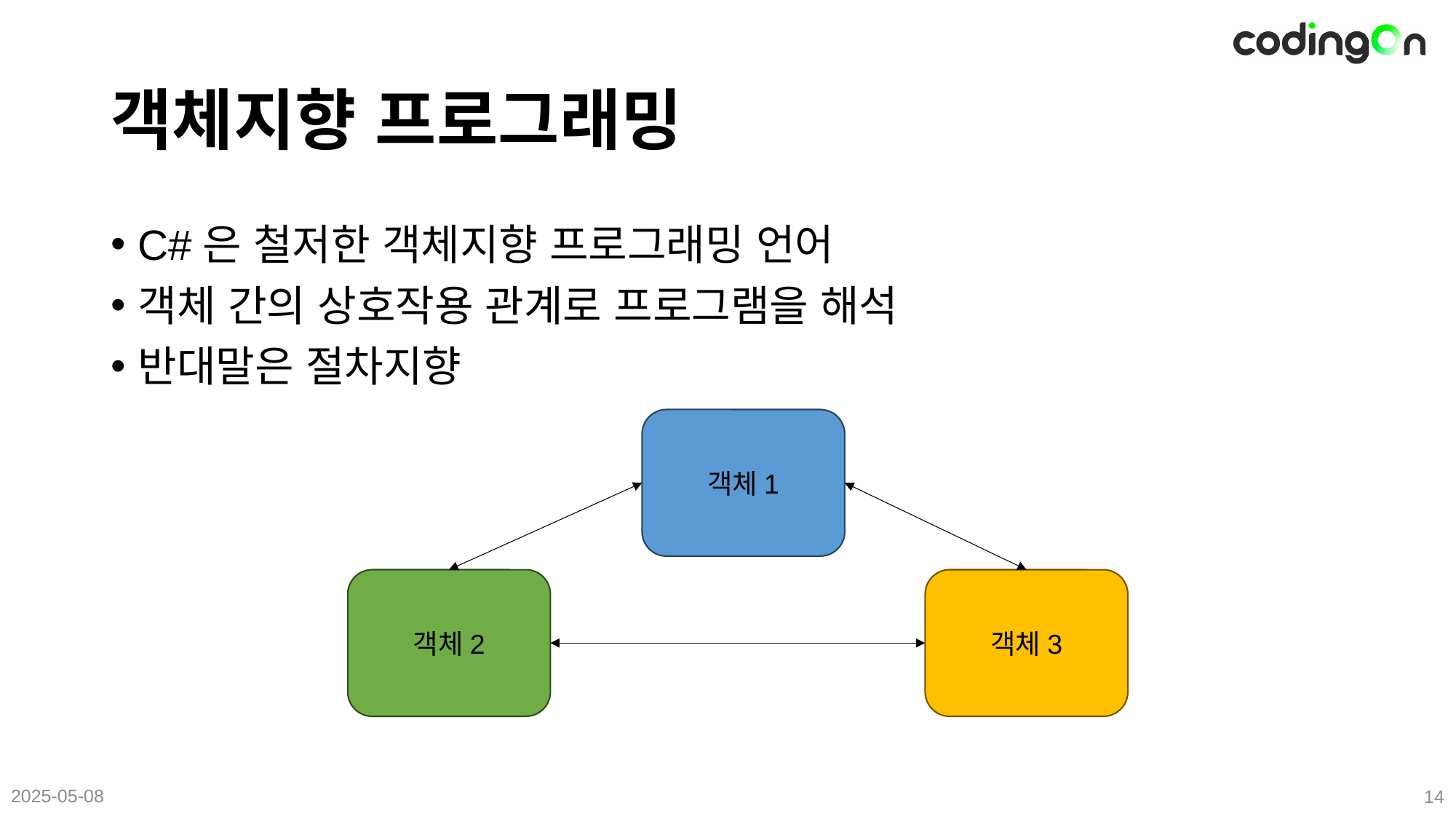

# 객체지향 프로그래밍
C#은 철저한 객체지향 프로그래밍 언어
객체 간의 상호작용 관계로 프로그램을 해석
반대말은 절차지향
객체1
객체2
객체3
2025-05-08
14